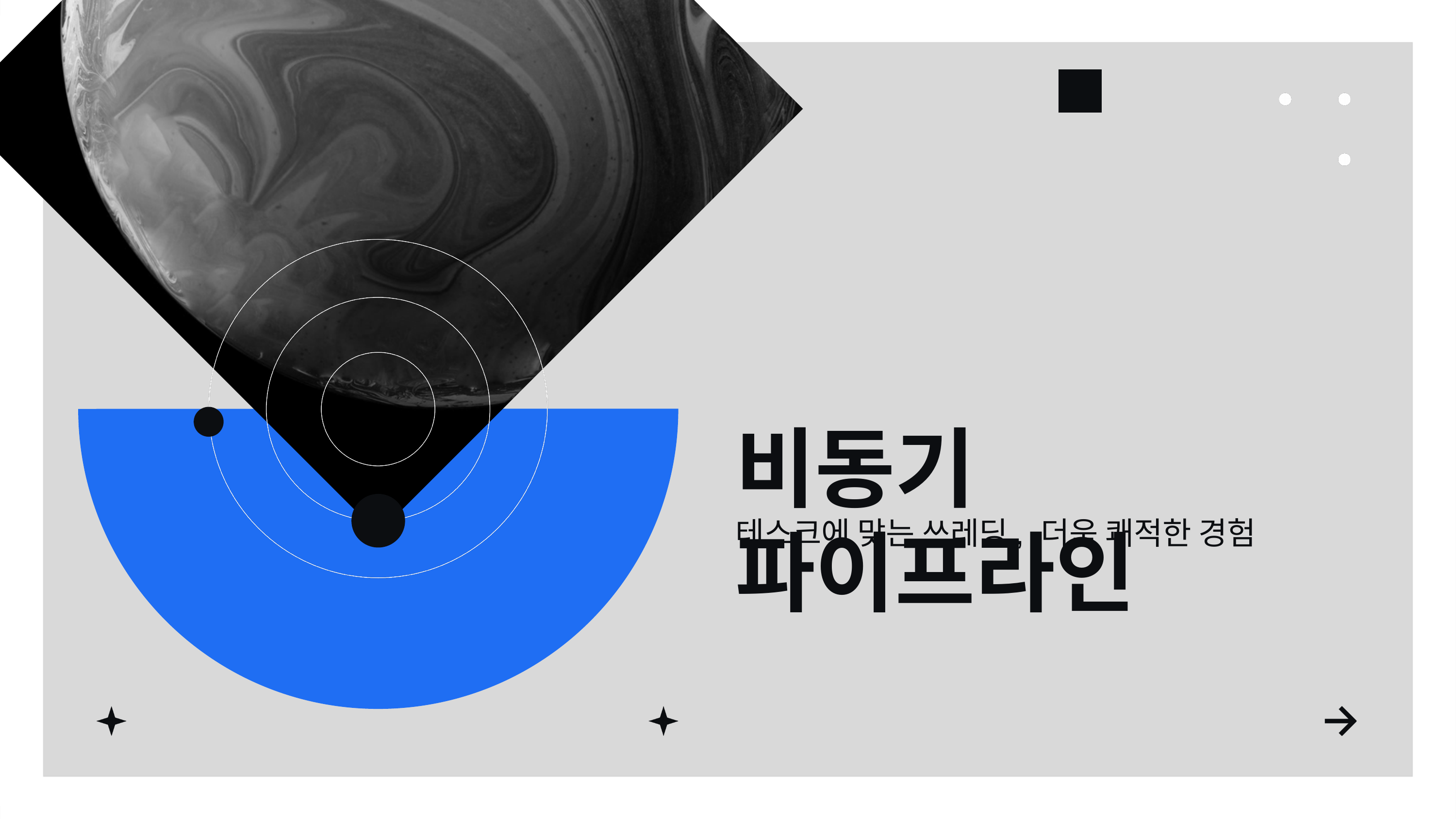

01

비동기 파이프라인

테스크에 맞는 쓰레딩, 더욱 쾌적한 경험